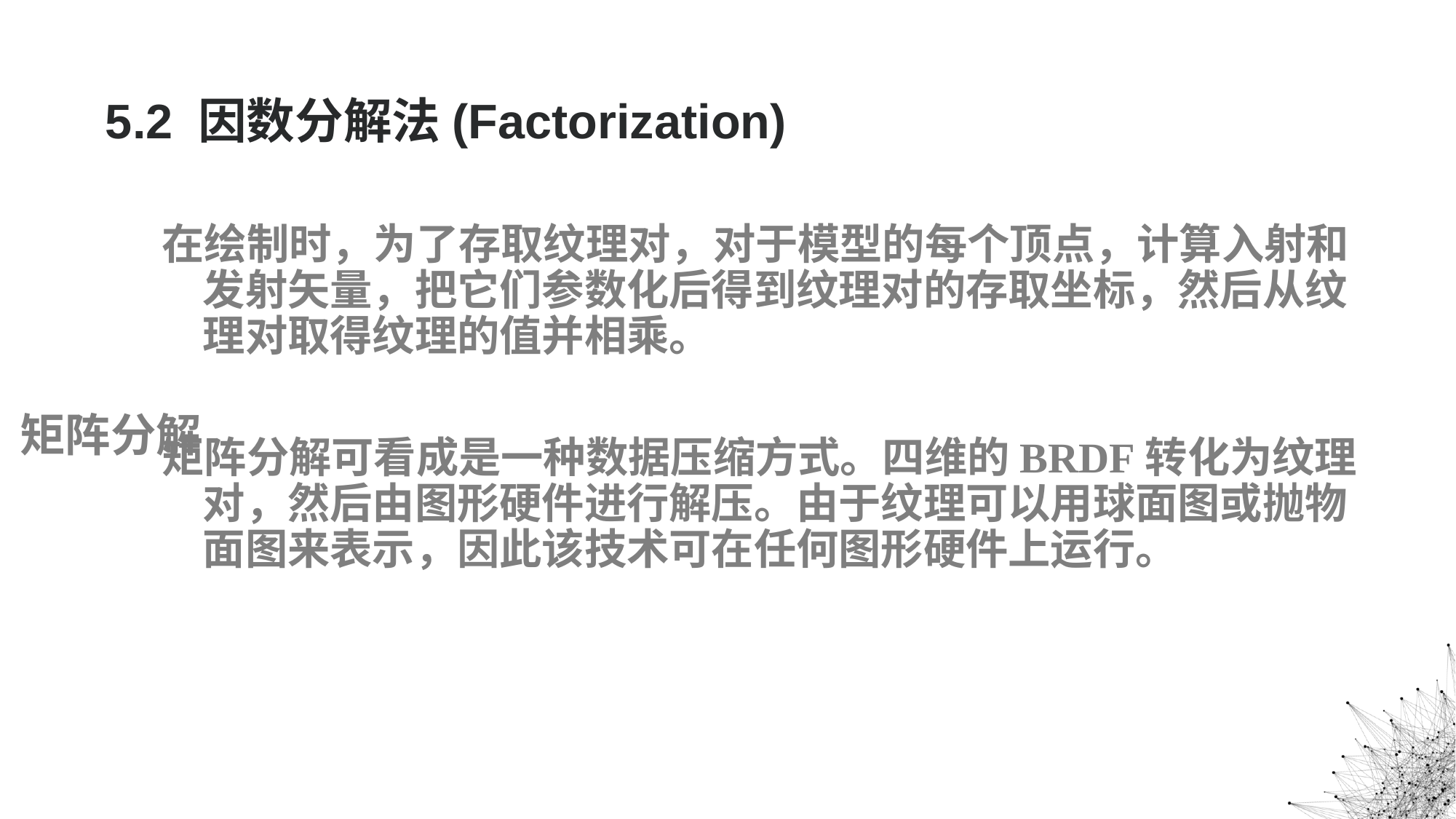

5.2 因数分解法(Factorization)
在绘制时，为了存取纹理对，对于模型的每个顶点，计算入射和发射矢量，把它们参数化后得到纹理对的存取坐标，然后从纹理对取得纹理的值并相乘。

矩阵分解可看成是一种数据压缩方式。四维的BRDF转化为纹理对，然后由图形硬件进行解压。由于纹理可以用球面图或抛物面图来表示，因此该技术可在任何图形硬件上运行。
# 矩阵分解